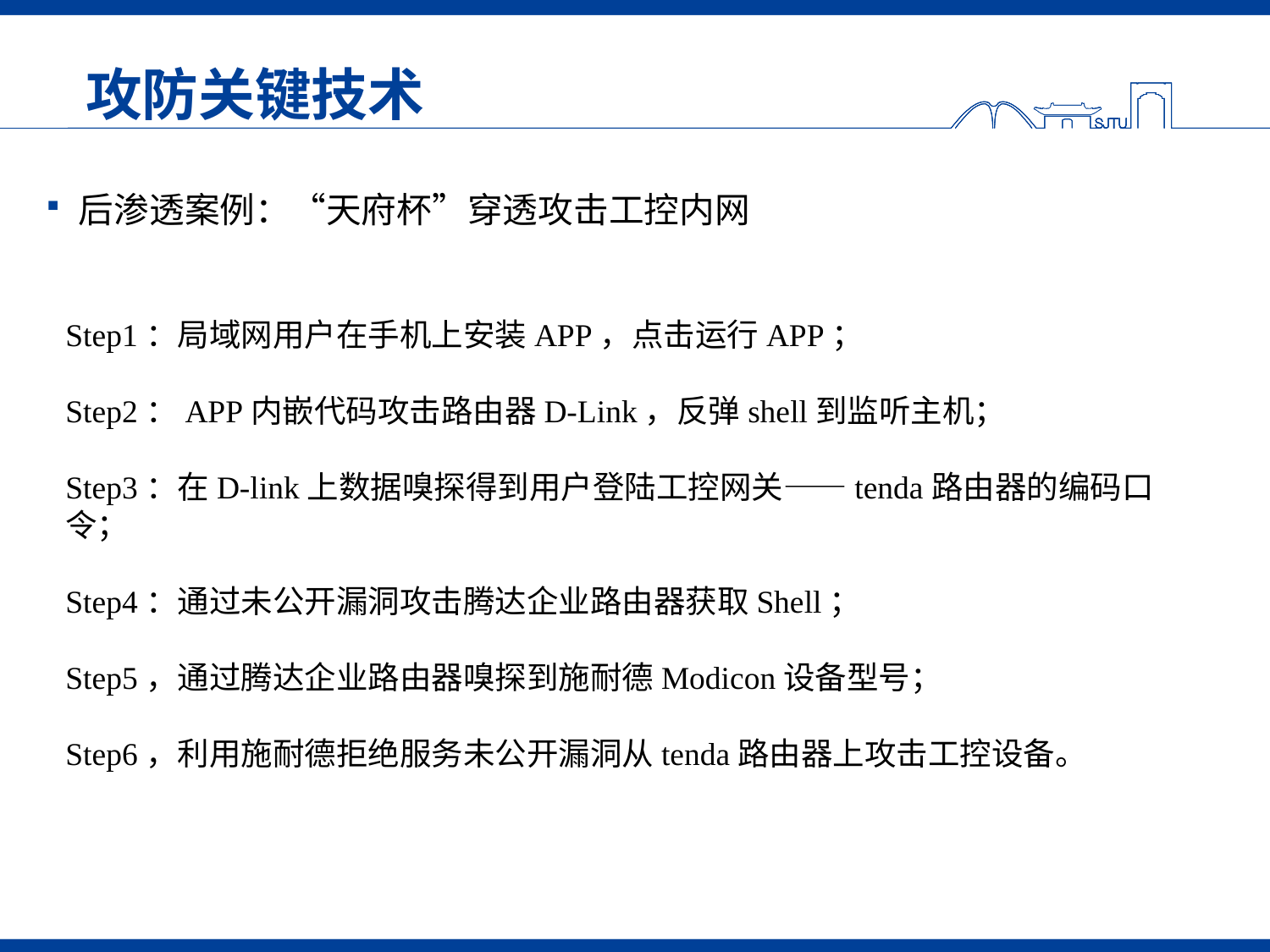

# 攻防关键技术
后渗透案例：“天府杯”穿透攻击工控内网
Step1：局域网用户在手机上安装APP，点击运行APP；

Step2：APP内嵌代码攻击路由器D-Link，反弹shell到监听主机；

Step3：在D-link上数据嗅探得到用户登陆工控网关——tenda路由器的编码口令；

Step4：通过未公开漏洞攻击腾达企业路由器获取Shell；

Step5，通过腾达企业路由器嗅探到施耐德Modicon设备型号；

Step6，利用施耐德拒绝服务未公开漏洞从tenda路由器上攻击工控设备。